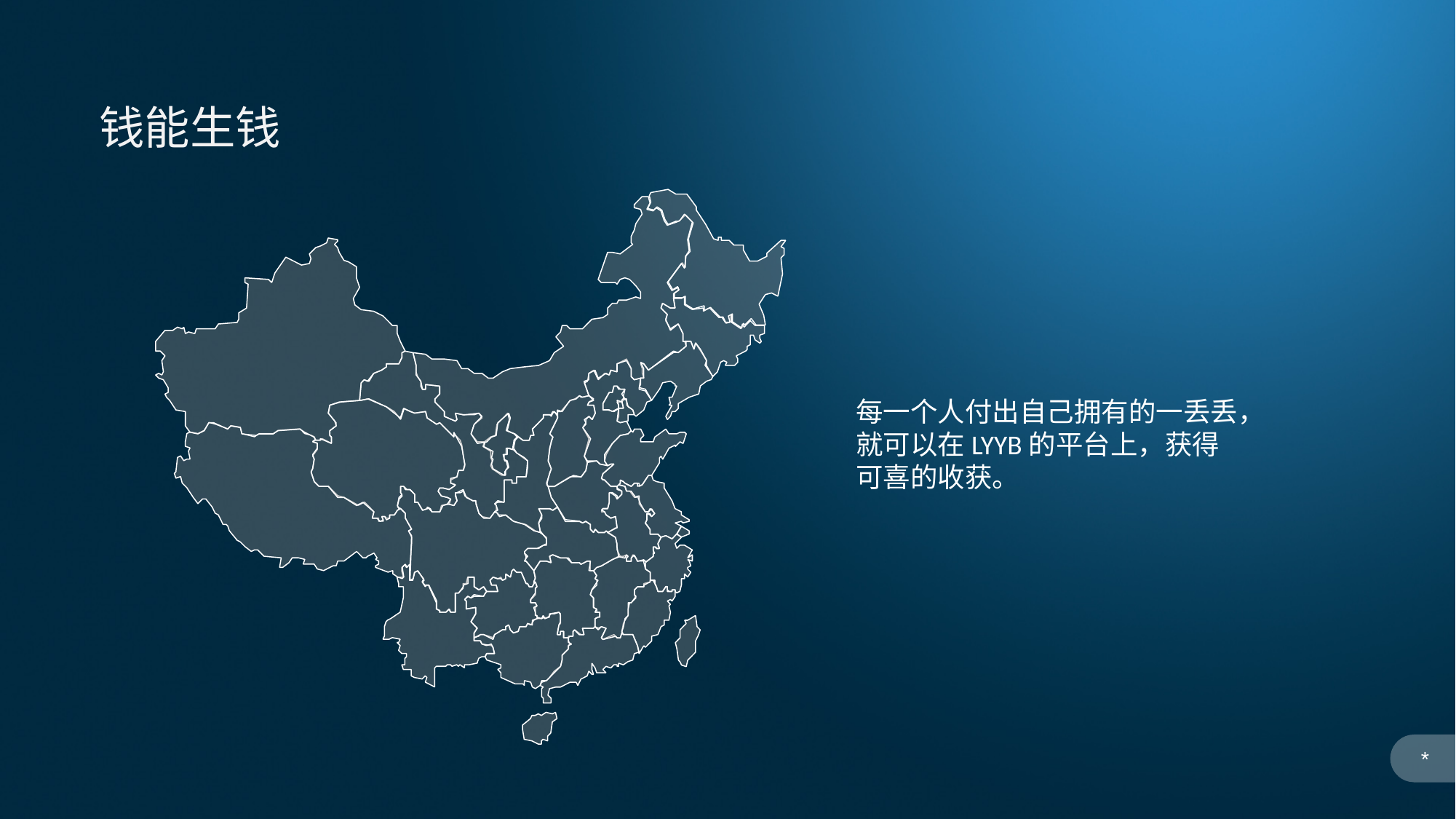

钱能生钱

每一个人付出自己拥有的一丢丢，就可以在LYYB的平台上，获得可喜的收获。

*